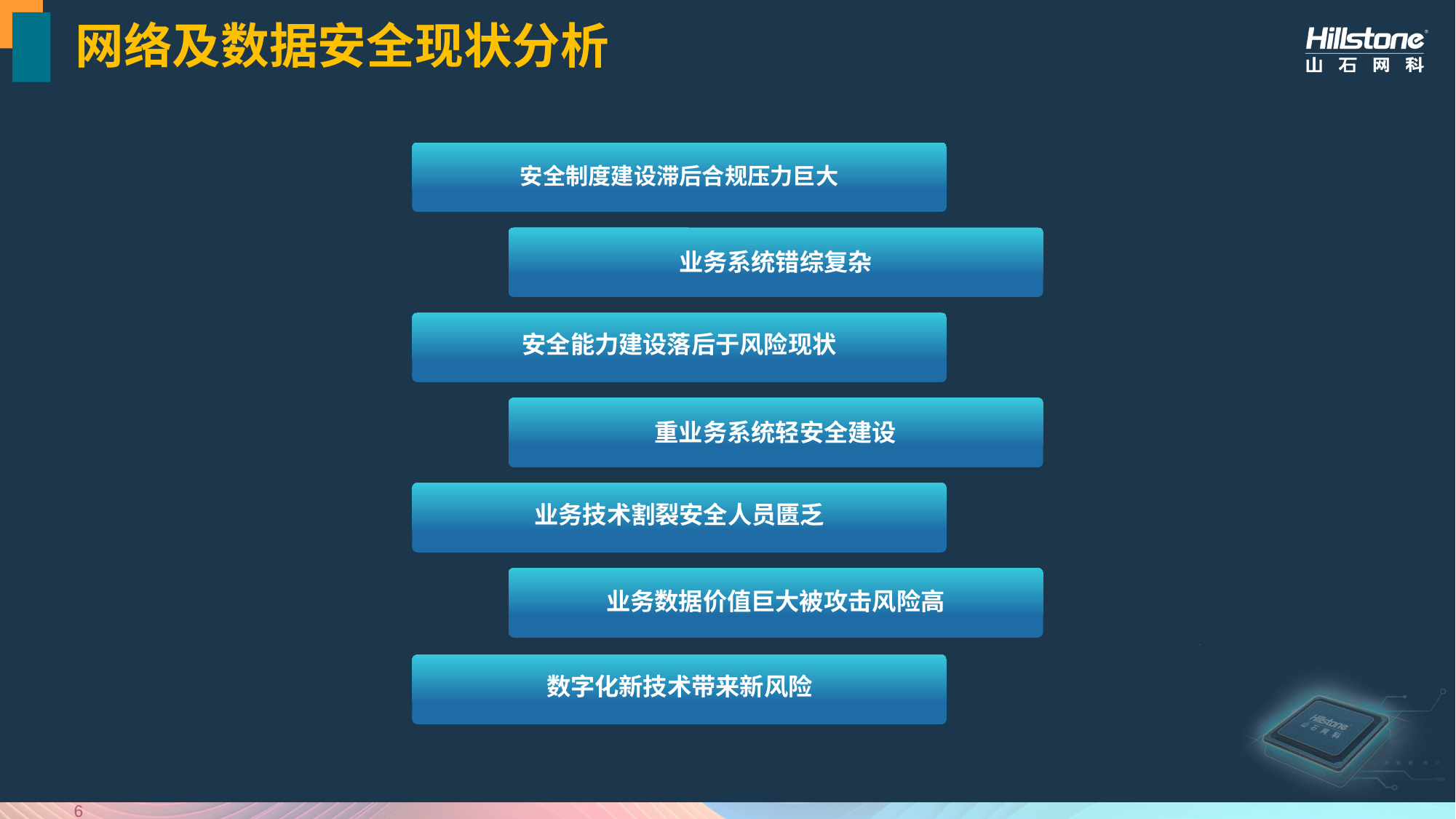

# 网络及数据安全现状分析

安全制度建设滞后合规压力巨大

业务系统错综复杂

安全能力建设落后于风险现状

重业务系统轻安全建设

业务技术割裂安全人员匮乏

业务数据价值巨大被攻击风险高

数字化新技术带来新风险